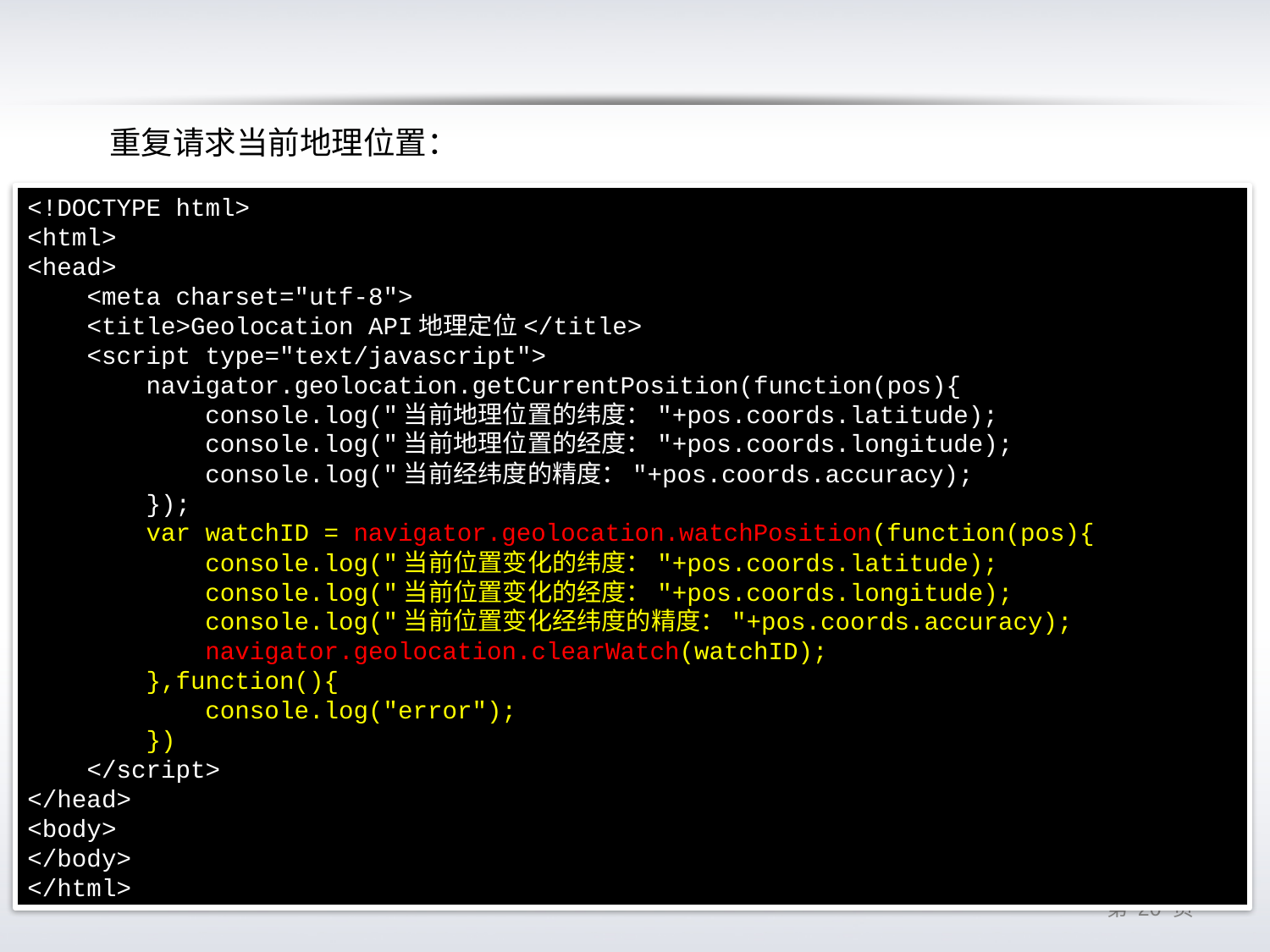

重复请求当前地理位置：
<!DOCTYPE html>
<html>
<head>
    <meta charset="utf-8">
    <title>Geolocation API地理定位</title>
    <script type="text/javascript">
        navigator.geolocation.getCurrentPosition(function(pos){
            console.log("当前地理位置的纬度："+pos.coords.latitude);
            console.log("当前地理位置的经度："+pos.coords.longitude);
            console.log("当前经纬度的精度："+pos.coords.accuracy);
        });
        var watchID = navigator.geolocation.watchPosition(function(pos){
            console.log("当前位置变化的纬度："+pos.coords.latitude);
            console.log("当前位置变化的经度："+pos.coords.longitude);
            console.log("当前位置变化经纬度的精度："+pos.coords.accuracy);
            navigator.geolocation.clearWatch(watchID);
        },function(){
            console.log("error");
        })
    </script>
</head>
<body>
</body>
</html>
第 20 页